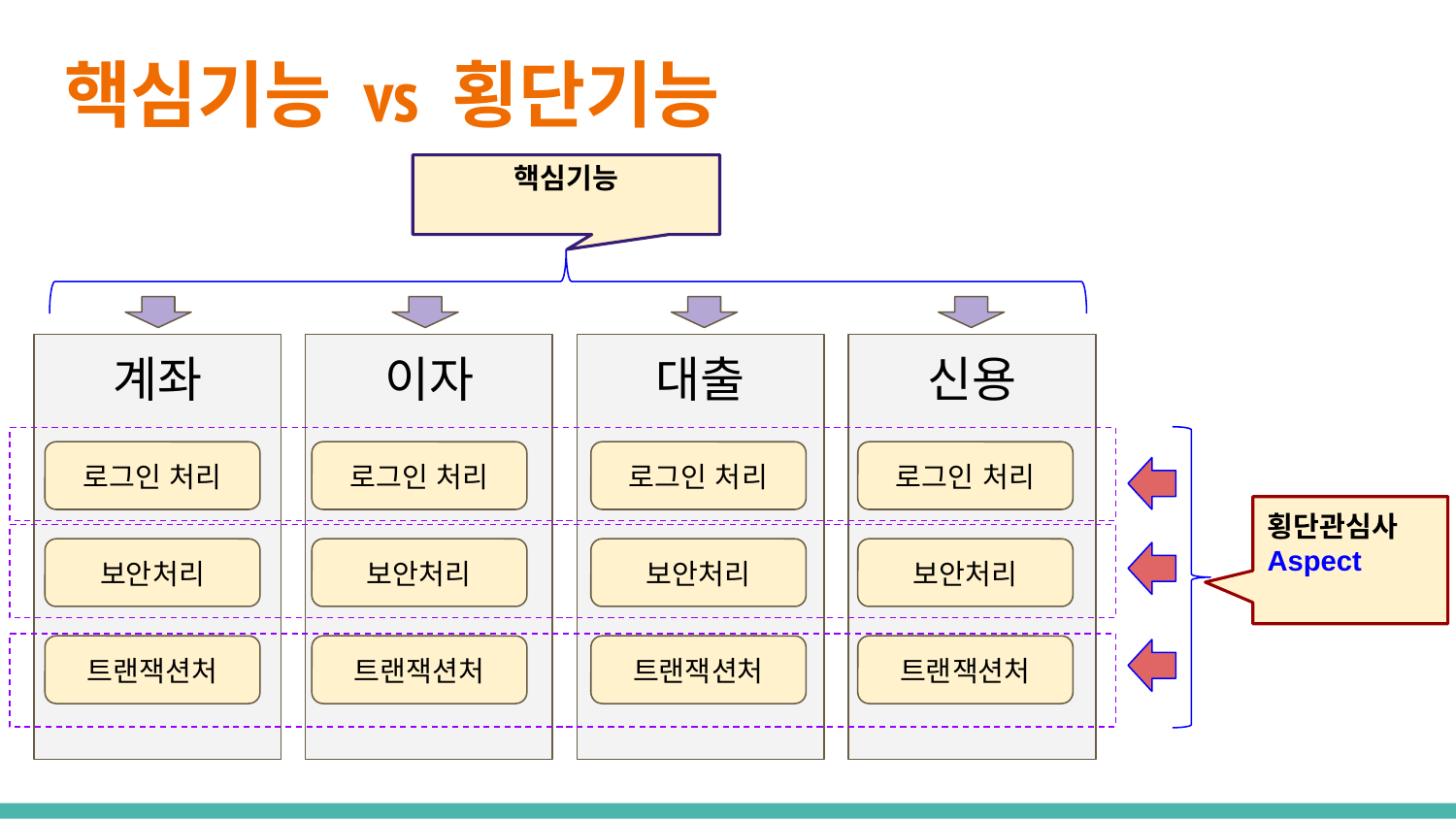

# 핵심기능 vs 횡단기능
핵심기능

계좌

이자
대출
신용

로그인 처리
로그인 처리
로그인 처리
로그인 처리

횡단관심사
Aspect

보안처리
보안처리
보안처리
보안처리

트랜잭션처
트랜잭션처
트랜잭션처
트랜잭션처